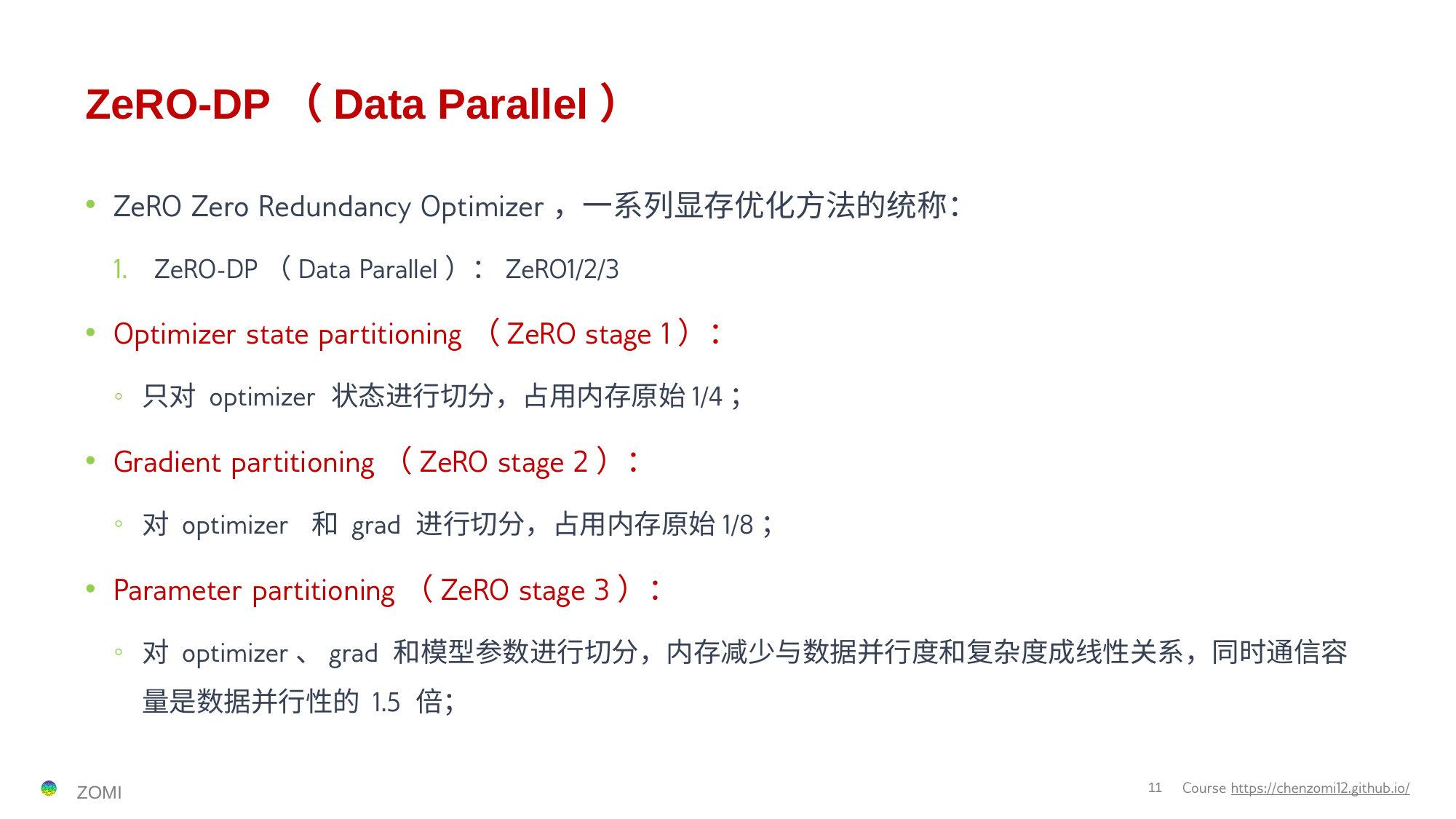

# ZeRO-DP（Data Parallel）
ZeRO Zero Redundancy Optimizer，一系列显存优化方法的统称：
ZeRO-DP（Data Parallel）：ZeRO1/2/3
Optimizer state partitioning（ZeRO stage 1）：
只对 optimizer 状态进行切分，占用内存原始1/4；
Gradient partitioning（ZeRO stage 2）：
对 optimizer  和 grad 进行切分，占用内存原始1/8；
Parameter partitioning（ZeRO stage 3）：
对 optimizer、grad 和模型参数进行切分，内存减少与数据并行度和复杂度成线性关系，同时通信容量是数据并行性的 1.5 倍；